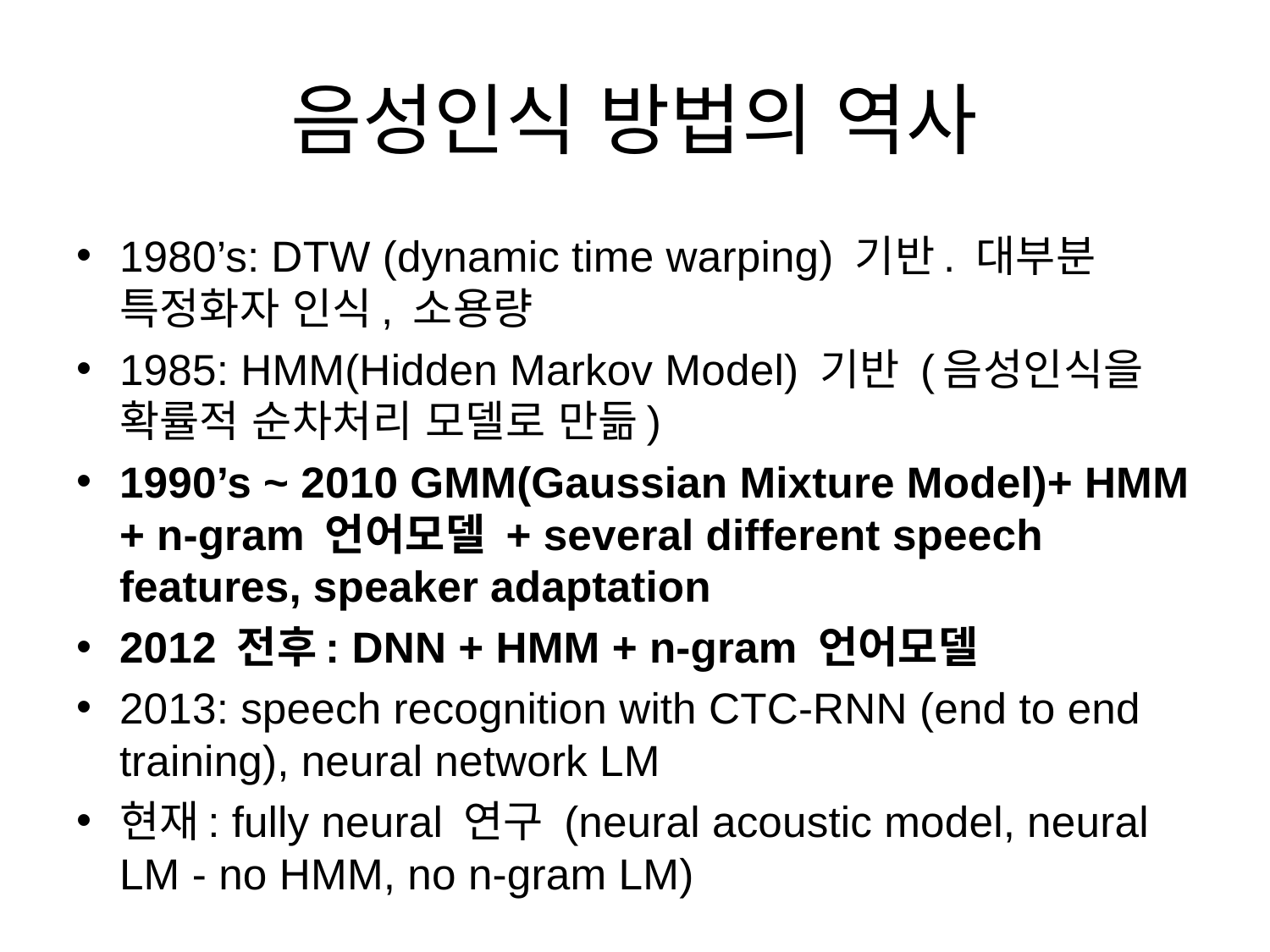

# 음성인식 방법의 역사
1980’s: DTW (dynamic time warping) 기반. 대부분 특정화자 인식, 소용량
1985: HMM(Hidden Markov Model) 기반 (음성인식을 확률적 순차처리 모델로 만듦)
1990’s ~ 2010 GMM(Gaussian Mixture Model)+ HMM + n-gram 언어모델 + several different speech features, speaker adaptation
2012 전후: DNN + HMM + n-gram 언어모델
2013: speech recognition with CTC-RNN (end to end training), neural network LM
현재: fully neural 연구 (neural acoustic model, neural LM - no HMM, no n-gram LM)